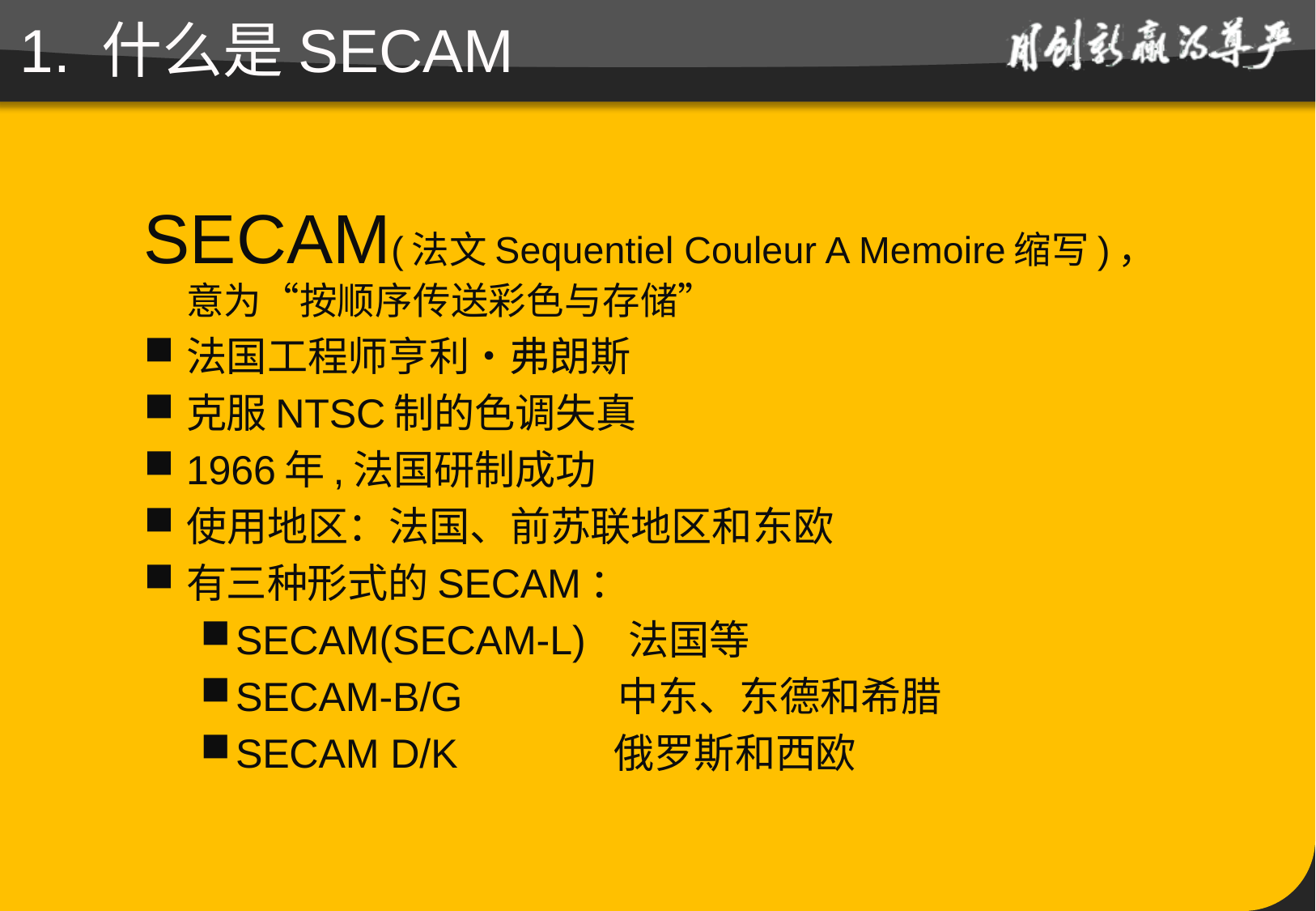

# 1. 什么是SECAM
SECAM(法文Sequentiel Couleur A Memoire缩写)，意为“按顺序传送彩色与存储”
法国工程师亨利•弗朗斯
克服NTSC制的色调失真
1966年,法国研制成功
使用地区：法国、前苏联地区和东欧
有三种形式的SECAM：
SECAM(SECAM-L)   法国等
SECAM-B/G             中东、东德和希腊
SECAM D/K             俄罗斯和西欧